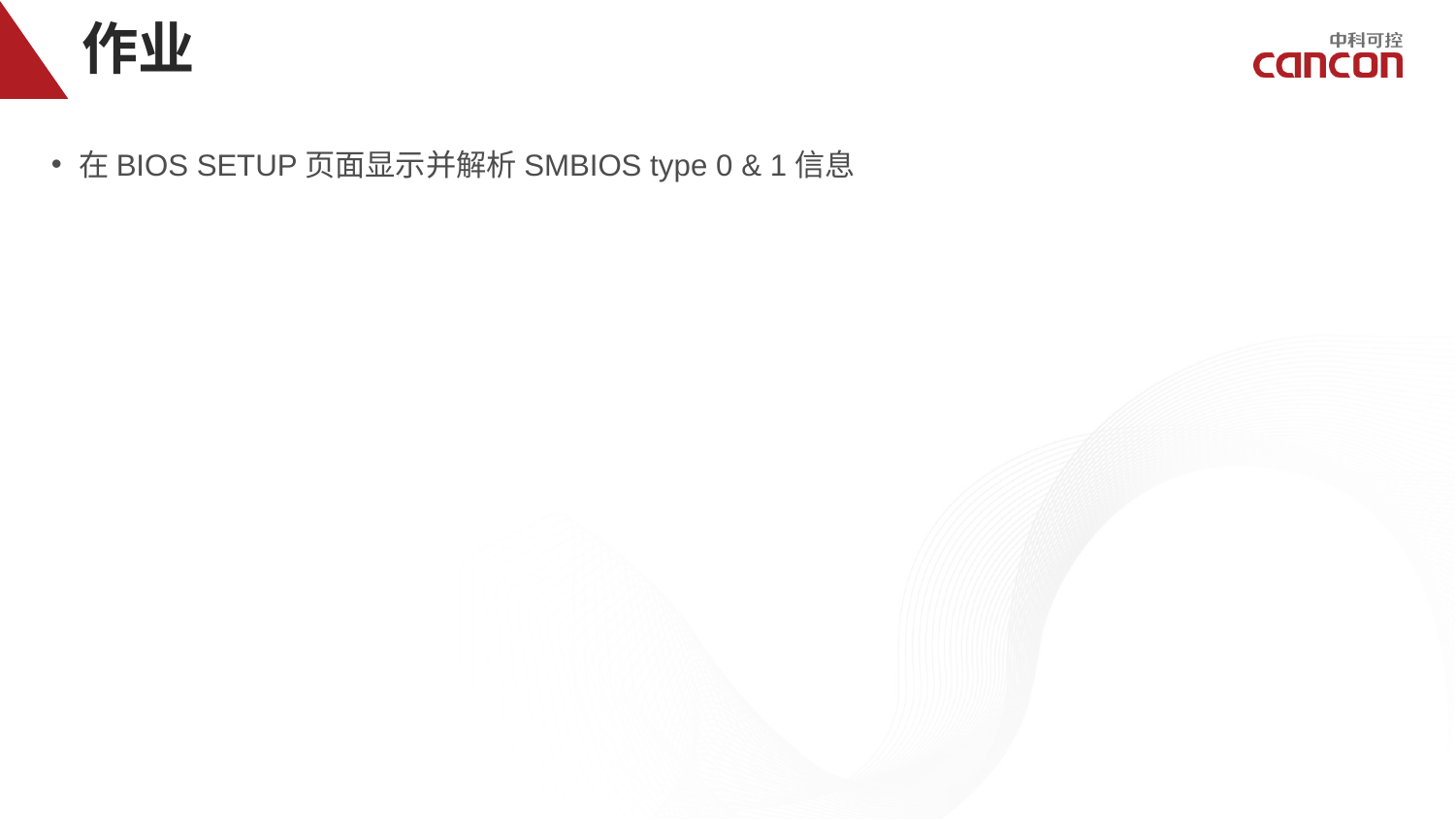

# 作业
在BIOS SETUP页面显示并解析SMBIOS type 0 & 1信息